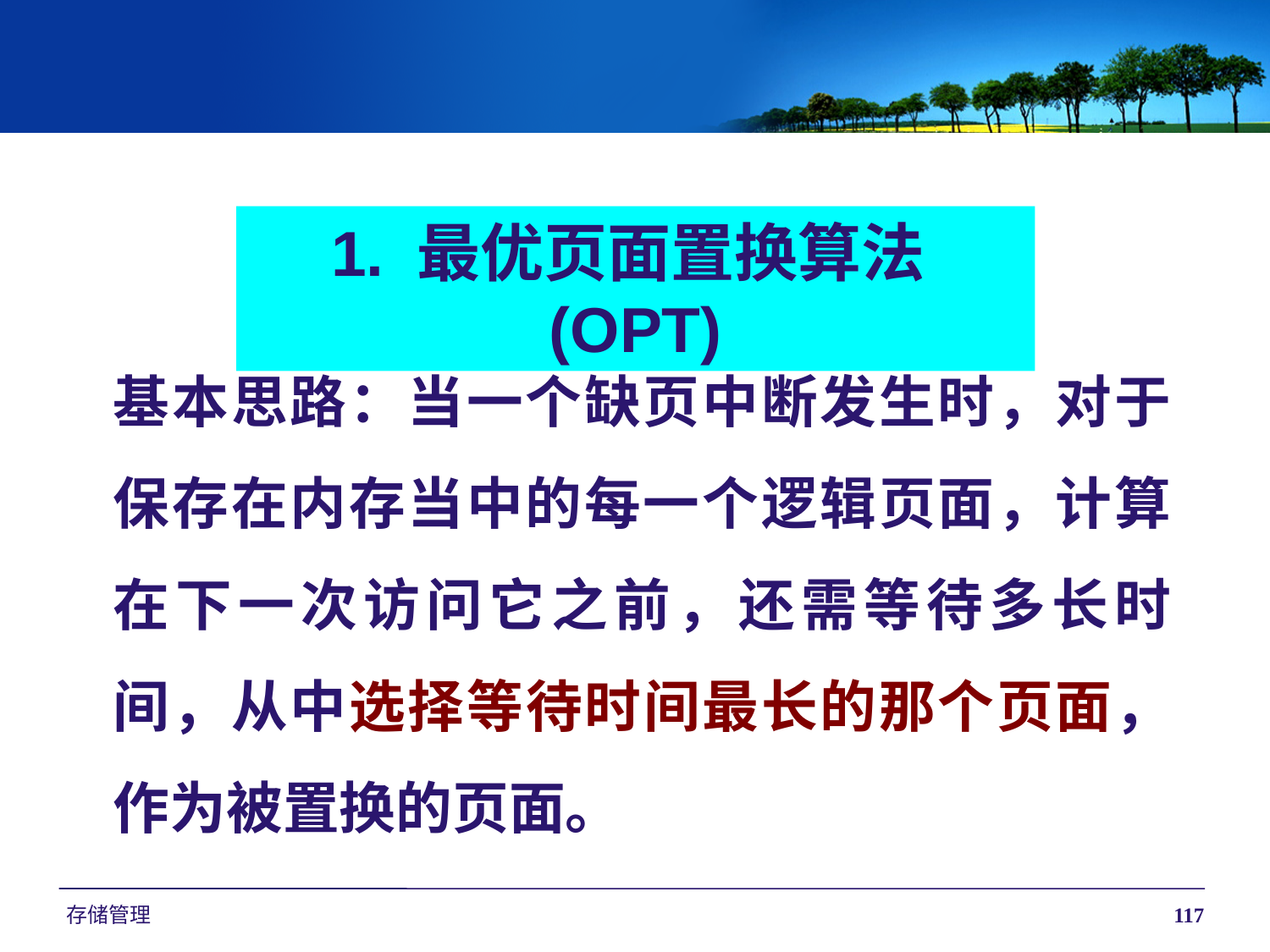

1. 最优页面置换算法(OPT)
基本思路：当一个缺页中断发生时，对于保存在内存当中的每一个逻辑页面，计算在下一次访问它之前，还需等待多长时间，从中选择等待时间最长的那个页面，作为被置换的页面。
存储管理
117